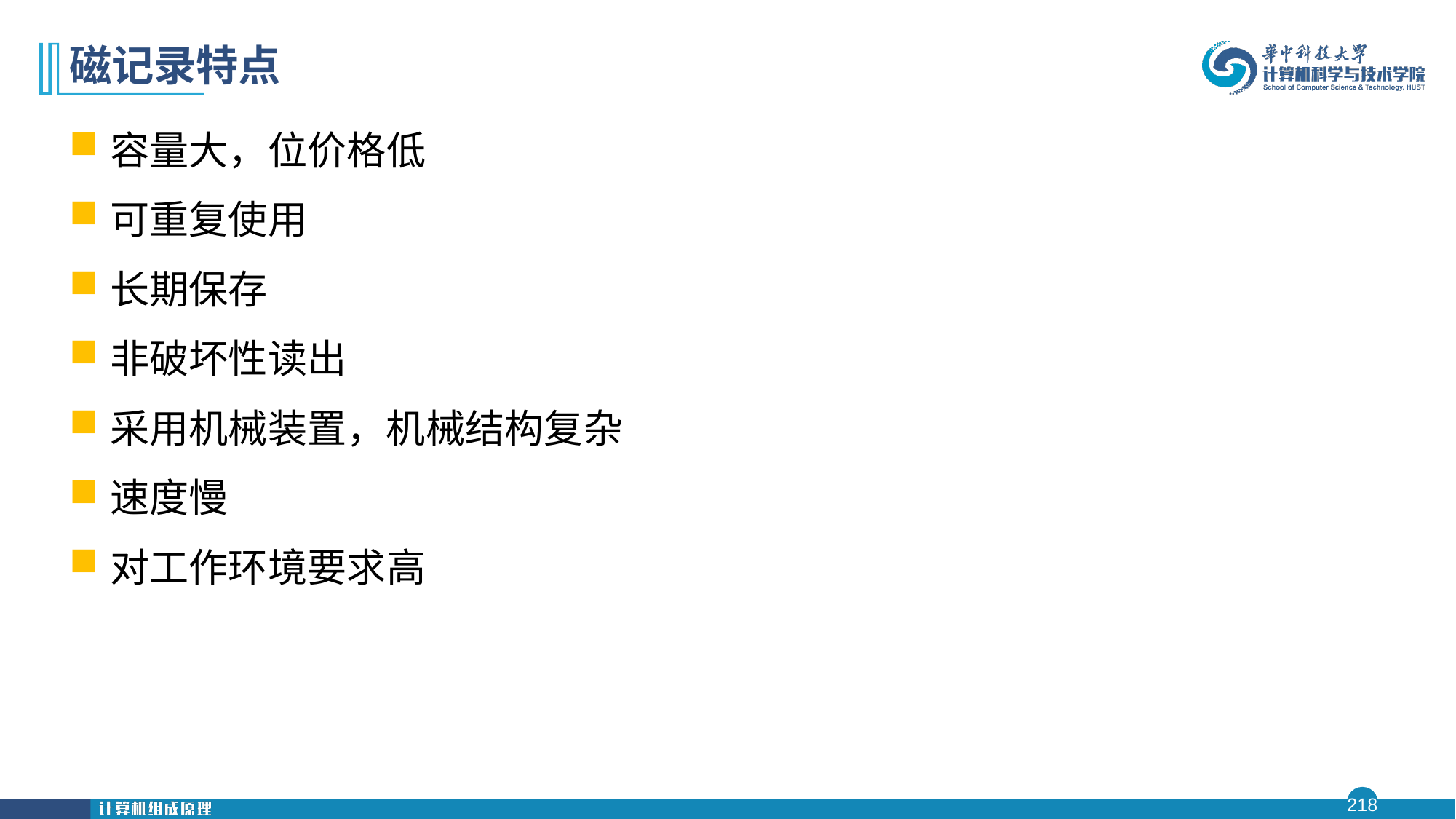

# 磁记录特点
容量大，位价格低
可重复使用
长期保存
非破坏性读出
采用机械装置，机械结构复杂
速度慢
对工作环境要求高